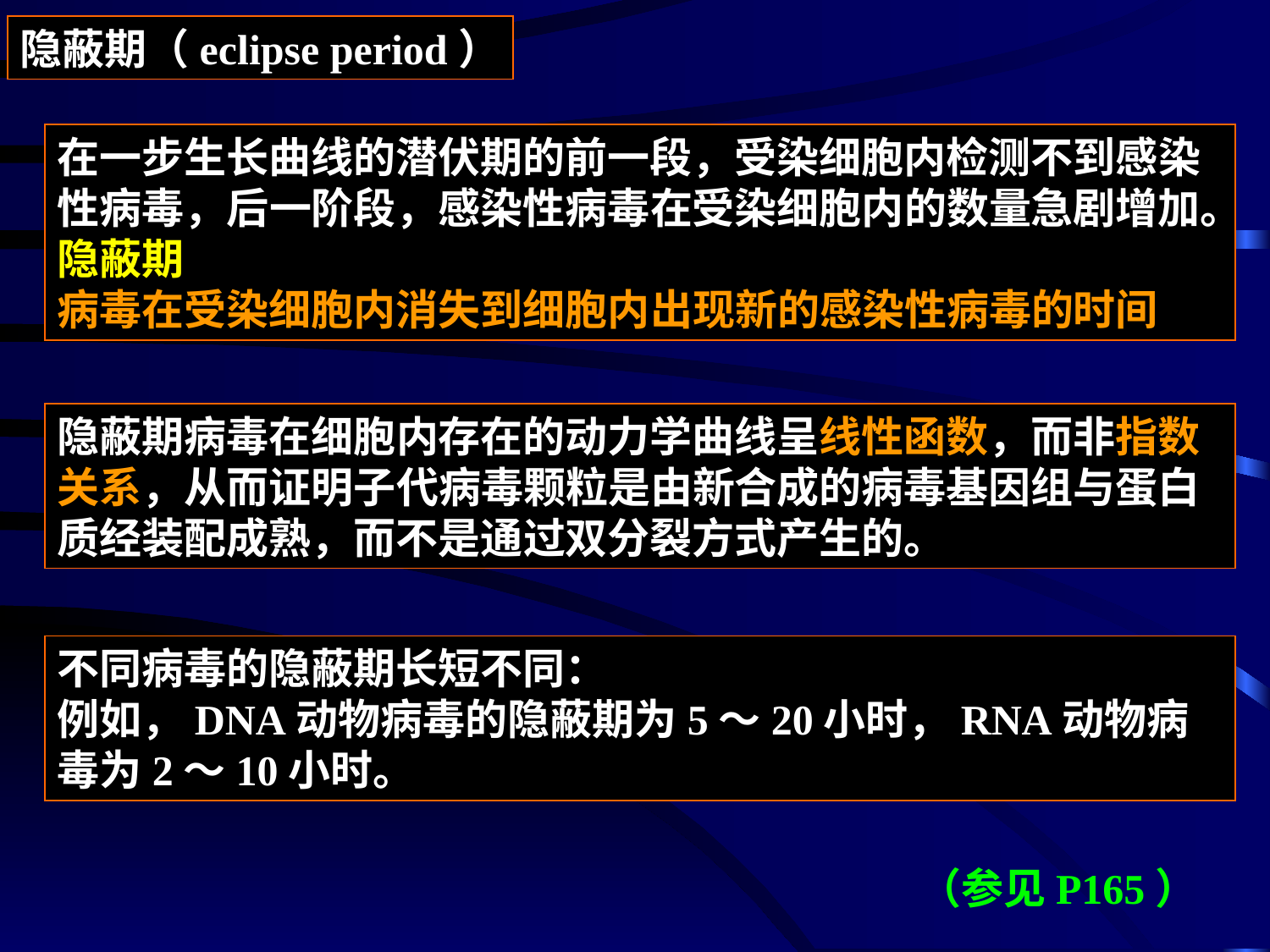

隐蔽期（eclipse period）
在一步生长曲线的潜伏期的前一段，受染细胞内检测不到感染性病毒，后一阶段，感染性病毒在受染细胞内的数量急剧增加。
隐蔽期
病毒在受染细胞内消失到细胞内出现新的感染性病毒的时间
隐蔽期病毒在细胞内存在的动力学曲线呈线性函数，而非指数关系，从而证明子代病毒颗粒是由新合成的病毒基因组与蛋白质经装配成熟，而不是通过双分裂方式产生的。
不同病毒的隐蔽期长短不同：
例如，DNA动物病毒的隐蔽期为5～20小时，RNA动物病毒为2～10小时。
（参见P165）